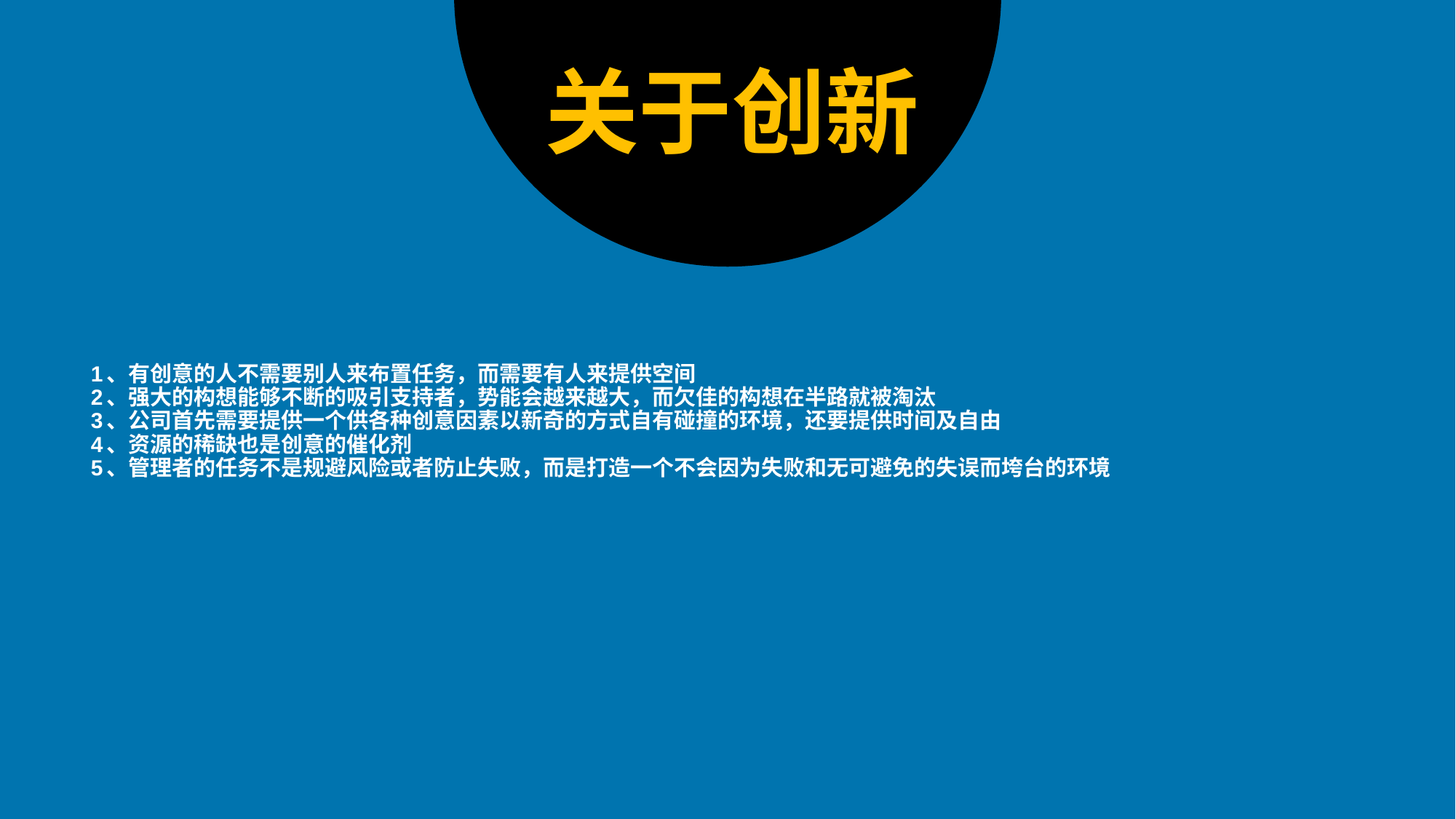

关于创新
# 1、有创意的人不需要别人来布置任务，而需要有人来提供空间
2、强大的构想能够不断的吸引支持者，势能会越来越大，而欠佳的构想在半路就被淘汰
3、公司首先需要提供一个供各种创意因素以新奇的方式自有碰撞的环境，还要提供时间及自由
4、资源的稀缺也是创意的催化剂
5、管理者的任务不是规避风险或者防止失败，而是打造一个不会因为失败和无可避免的失误而垮台的环境